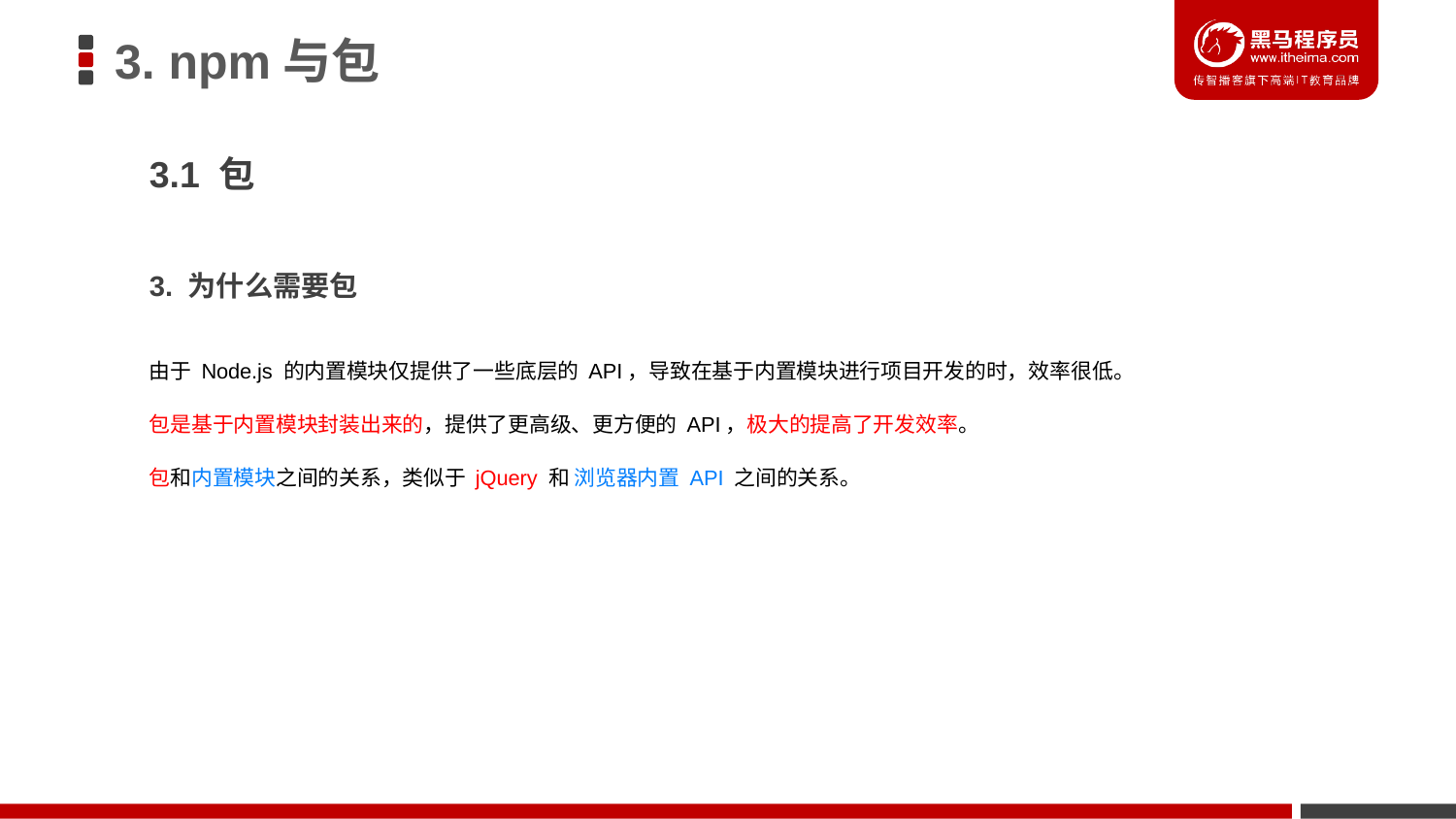

# 3. npm与包
3.1 包
3. 为什么需要包
由于 Node.js 的内置模块仅提供了一些底层的 API，导致在基于内置模块进行项目开发的时，效率很低。
包是基于内置模块封装出来的，提供了更高级、更方便的 API，极大的提高了开发效率。
包和内置模块之间的关系，类似于 jQuery 和 浏览器内置 API 之间的关系。